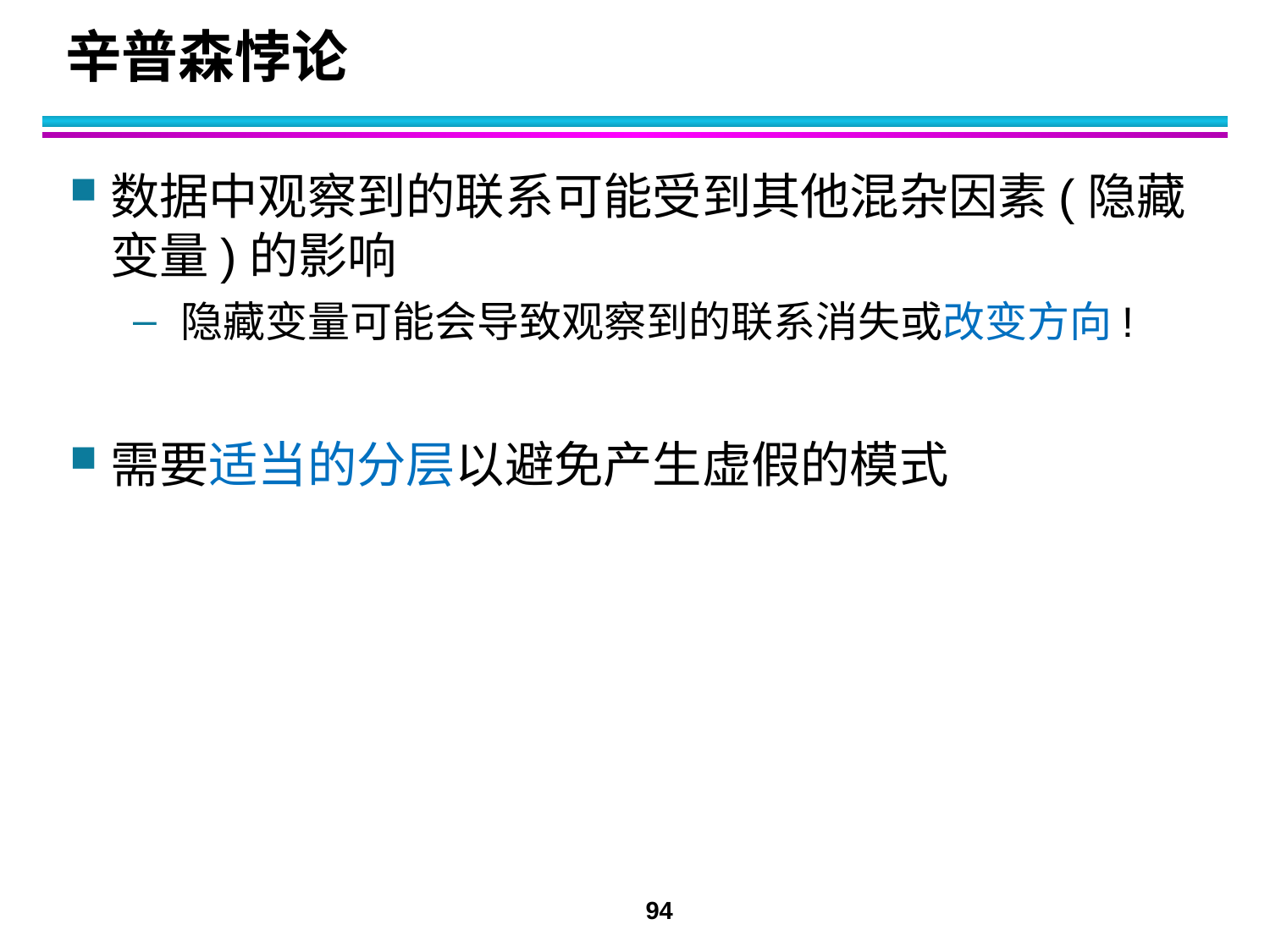

# 辛普森悖论
数据中观察到的联系可能受到其他混杂因素(隐藏变量)的影响
隐藏变量可能会导致观察到的联系消失或改变方向!

需要适当的分层以避免产生虚假的模式